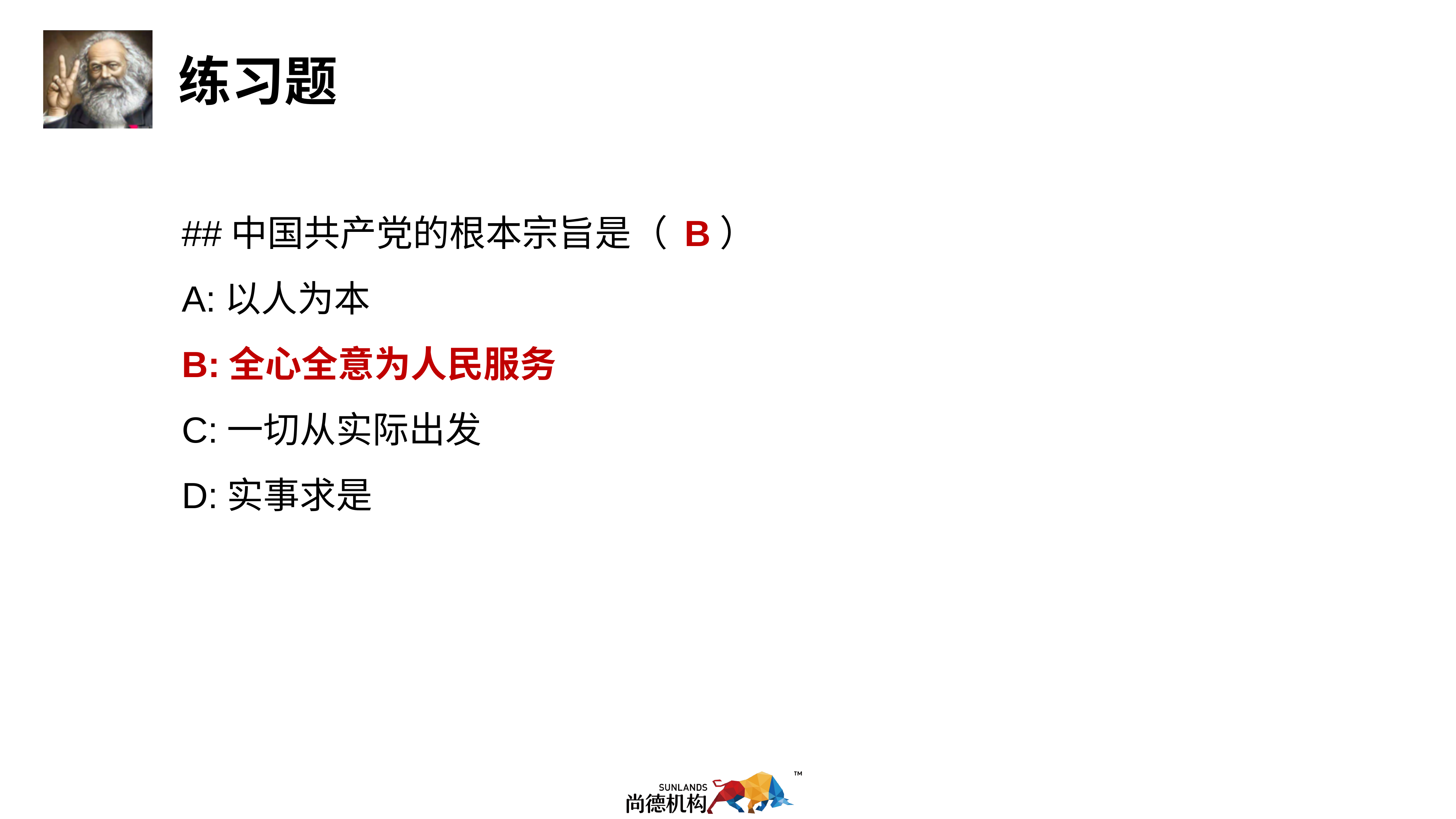

##中国共产党的根本宗旨是（ B）
A:以人为本
B:全心全意为人民服务
C:一切从实际出发
D:实事求是